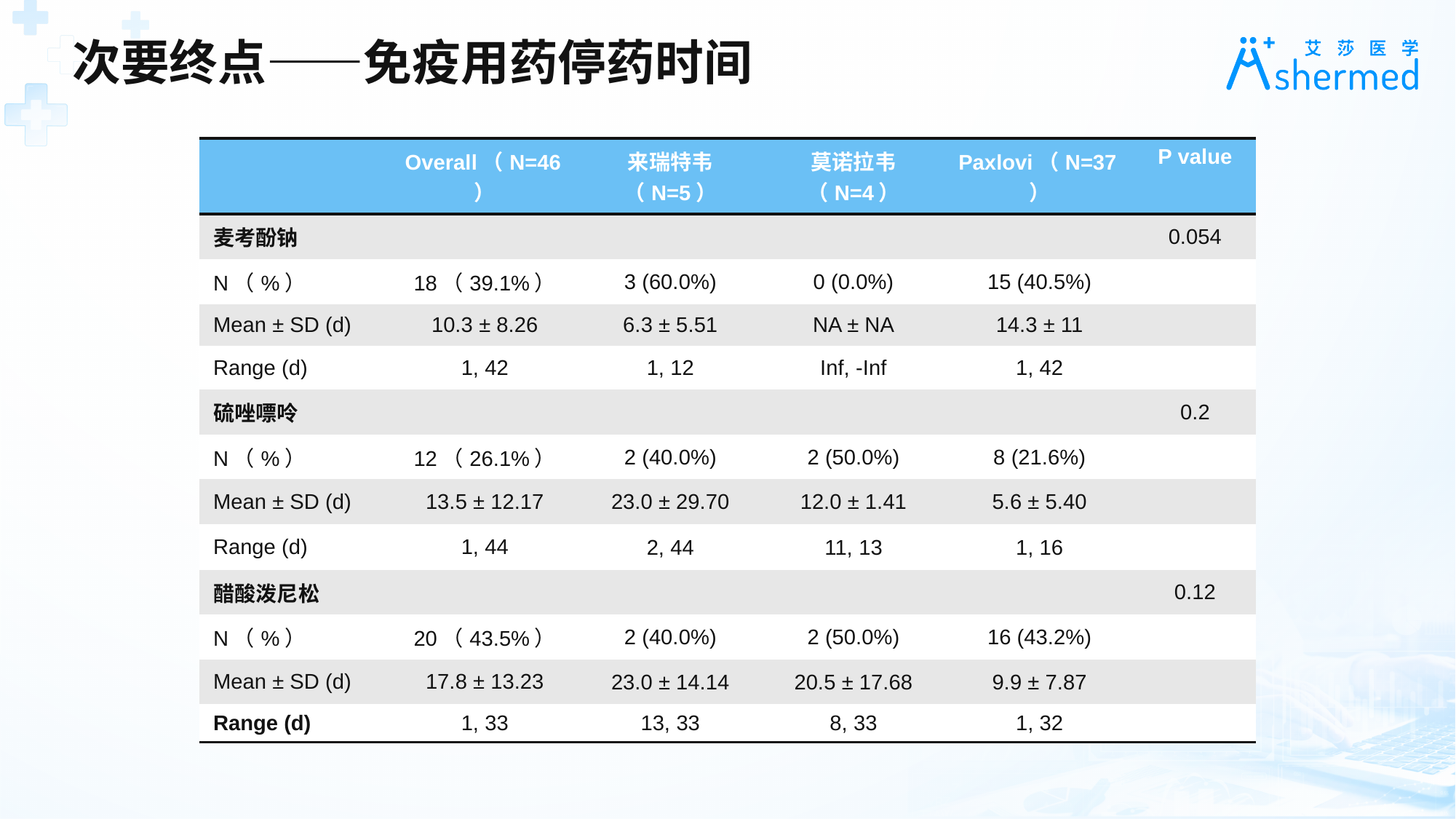

次要终点——免疫用药停药时间
|  | Overall（N=46） | 来瑞特韦（N=5） | 莫诺拉韦（N=4） | Paxlovi（N=37） | P value |
| --- | --- | --- | --- | --- | --- |
| 麦考酚钠 |  |  |  |  | 0.054 |
| N（%） | 18（39.1%） | 3 (60.0%) | 0 (0.0%) | 15 (40.5%) |  |
| Mean ± SD (d) | 10.3 ± 8.26 | 6.3 ± 5.51 | NA ± NA | 14.3 ± 11 |  |
| Range (d) | 1, 42 | 1, 12 | Inf, -Inf | 1, 42 |  |
| 硫唑嘌呤 |  |  |  |  | 0.2 |
| N（%） | 12（26.1%） | 2 (40.0%) | 2 (50.0%) | 8 (21.6%) |  |
| Mean ± SD (d) | 13.5 ± 12.17 | 23.0 ± 29.70 | 12.0 ± 1.41 | 5.6 ± 5.40 |  |
| Range (d) | 1, 44 | 2, 44 | 11, 13 | 1, 16 |  |
| 醋酸泼尼松 |  |  |  |  | 0.12 |
| N（%） | 20（43.5%） | 2 (40.0%) | 2 (50.0%) | 16 (43.2%) |  |
| Mean ± SD (d) | 17.8 ± 13.23 | 23.0 ± 14.14 | 20.5 ± 17.68 | 9.9 ± 7.87 |  |
| Range (d) | 1, 33 | 13, 33 | 8, 33 | 1, 32 |  |